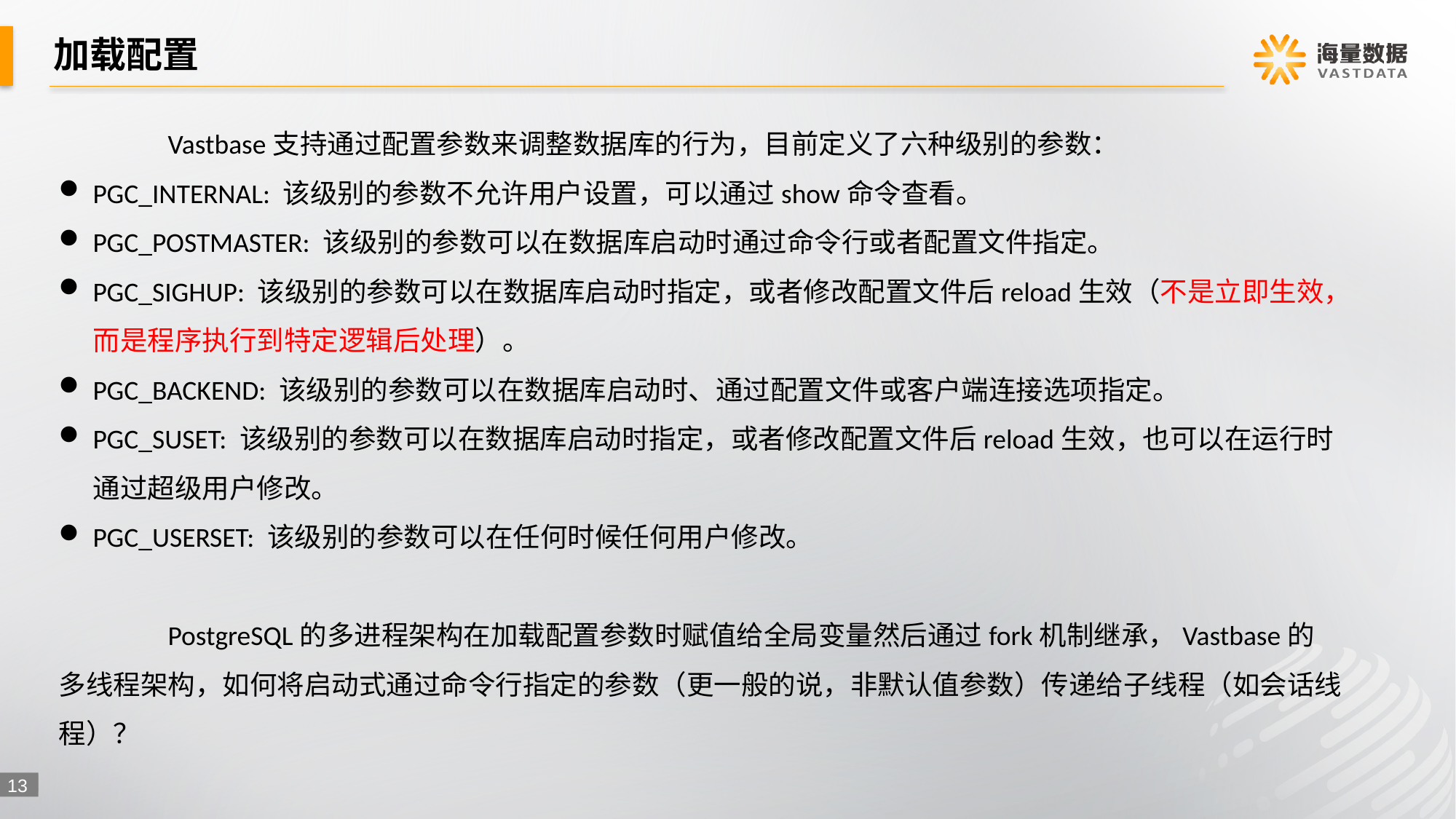

# 加载配置
	Vastbase支持通过配置参数来调整数据库的行为，目前定义了六种级别的参数：
PGC_INTERNAL: 该级别的参数不允许用户设置，可以通过show命令查看。
PGC_POSTMASTER: 该级别的参数可以在数据库启动时通过命令行或者配置文件指定。
PGC_SIGHUP: 该级别的参数可以在数据库启动时指定，或者修改配置文件后reload生效（不是立即生效，而是程序执行到特定逻辑后处理）。
PGC_BACKEND: 该级别的参数可以在数据库启动时、通过配置文件或客户端连接选项指定。
PGC_SUSET: 该级别的参数可以在数据库启动时指定，或者修改配置文件后reload生效，也可以在运行时通过超级用户修改。
PGC_USERSET: 该级别的参数可以在任何时候任何用户修改。

	PostgreSQL的多进程架构在加载配置参数时赋值给全局变量然后通过fork机制继承，Vastbase的多线程架构，如何将启动式通过命令行指定的参数（更一般的说，非默认值参数）传递给子线程（如会话线程）？